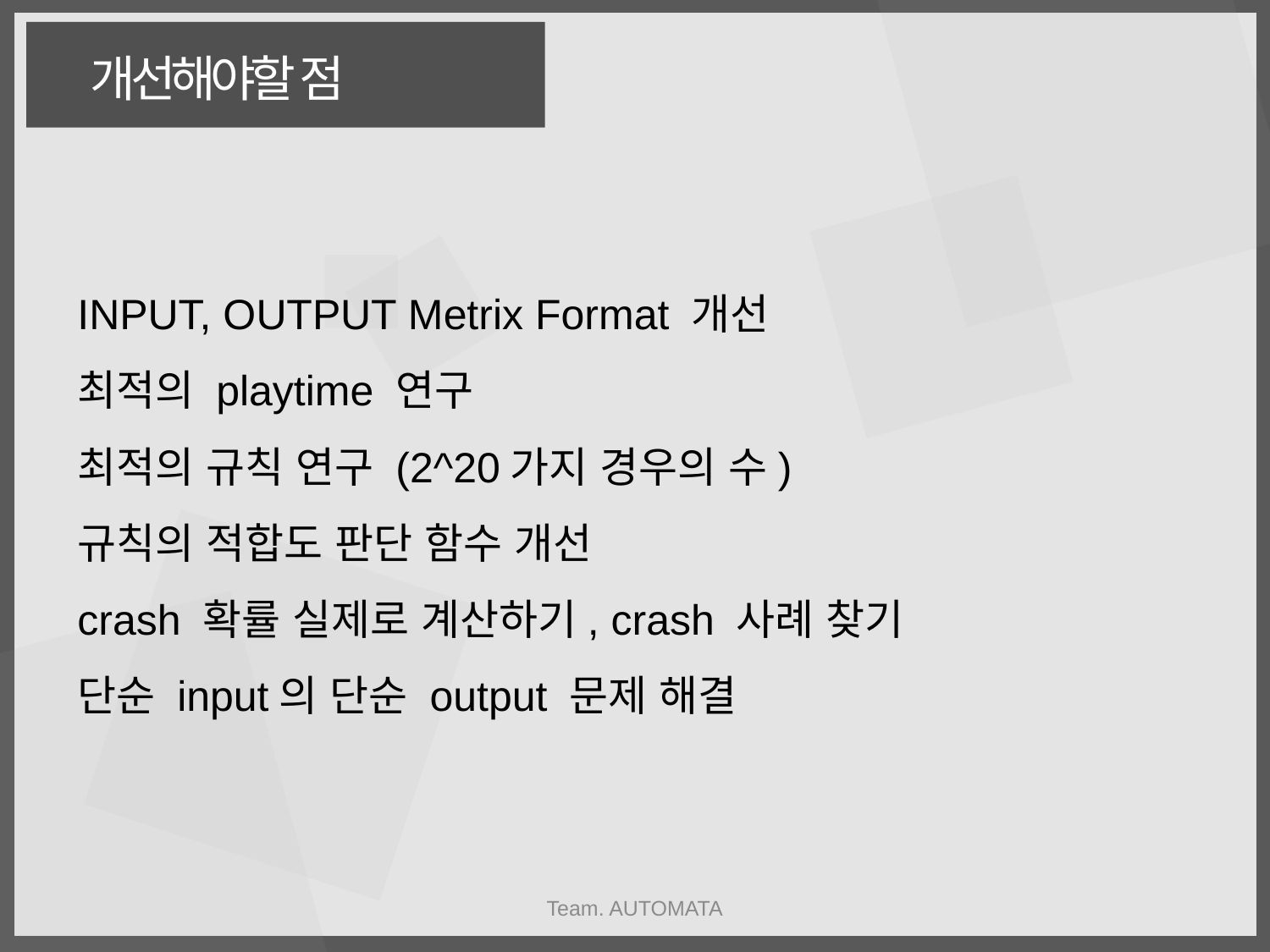

개선해야할 점
INPUT, OUTPUT Metrix Format 개선
최적의 playtime 연구
최적의 규칙 연구 (2^20가지 경우의 수)
규칙의 적합도 판단 함수 개선
crash 확률 실제로 계산하기, crash 사례 찾기
단순 input의 단순 output 문제 해결
Team. AUTOMATA